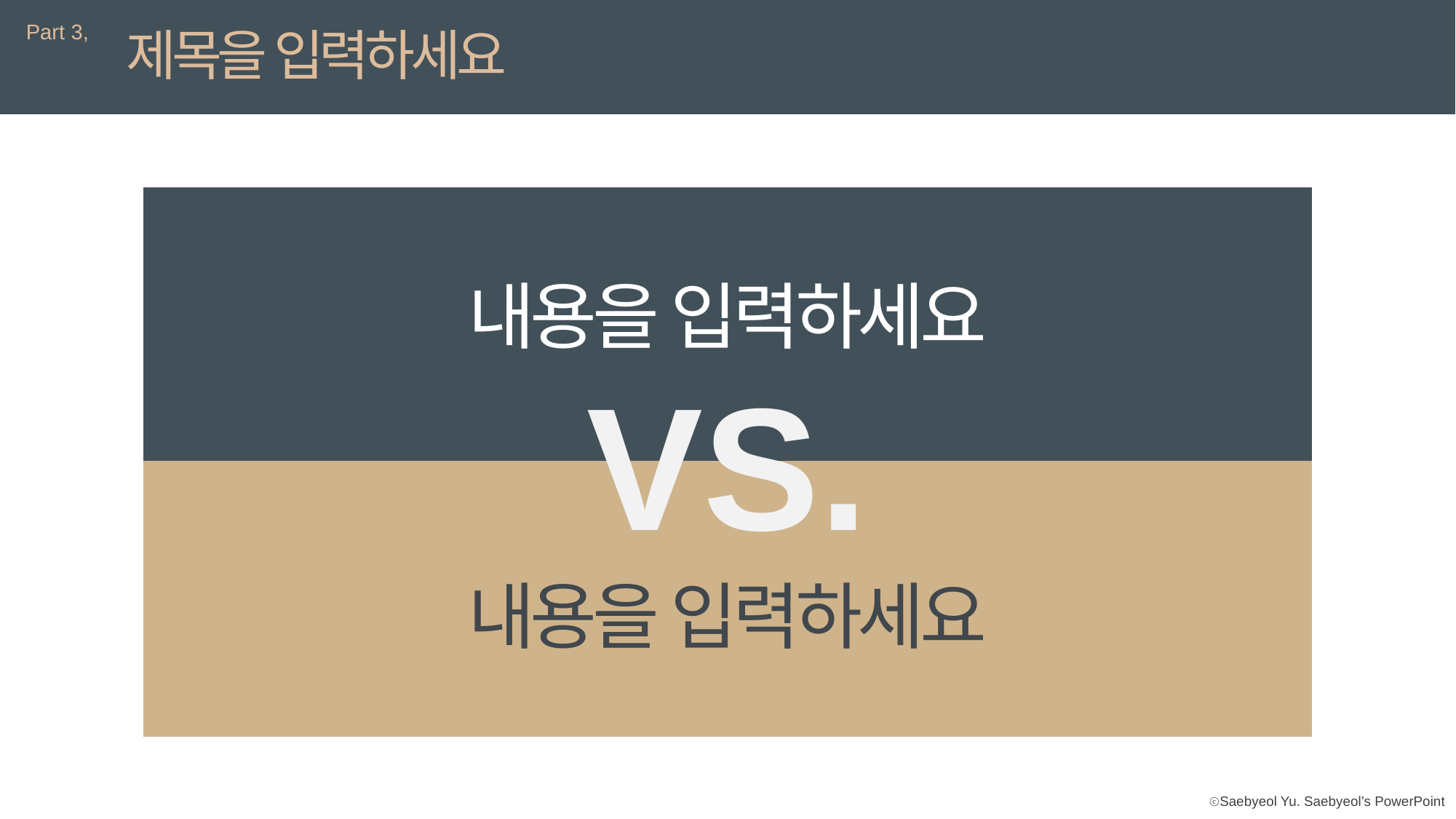

Part 3,
제목을 입력하세요

내용을 입력하세요
VS.

내용을 입력하세요